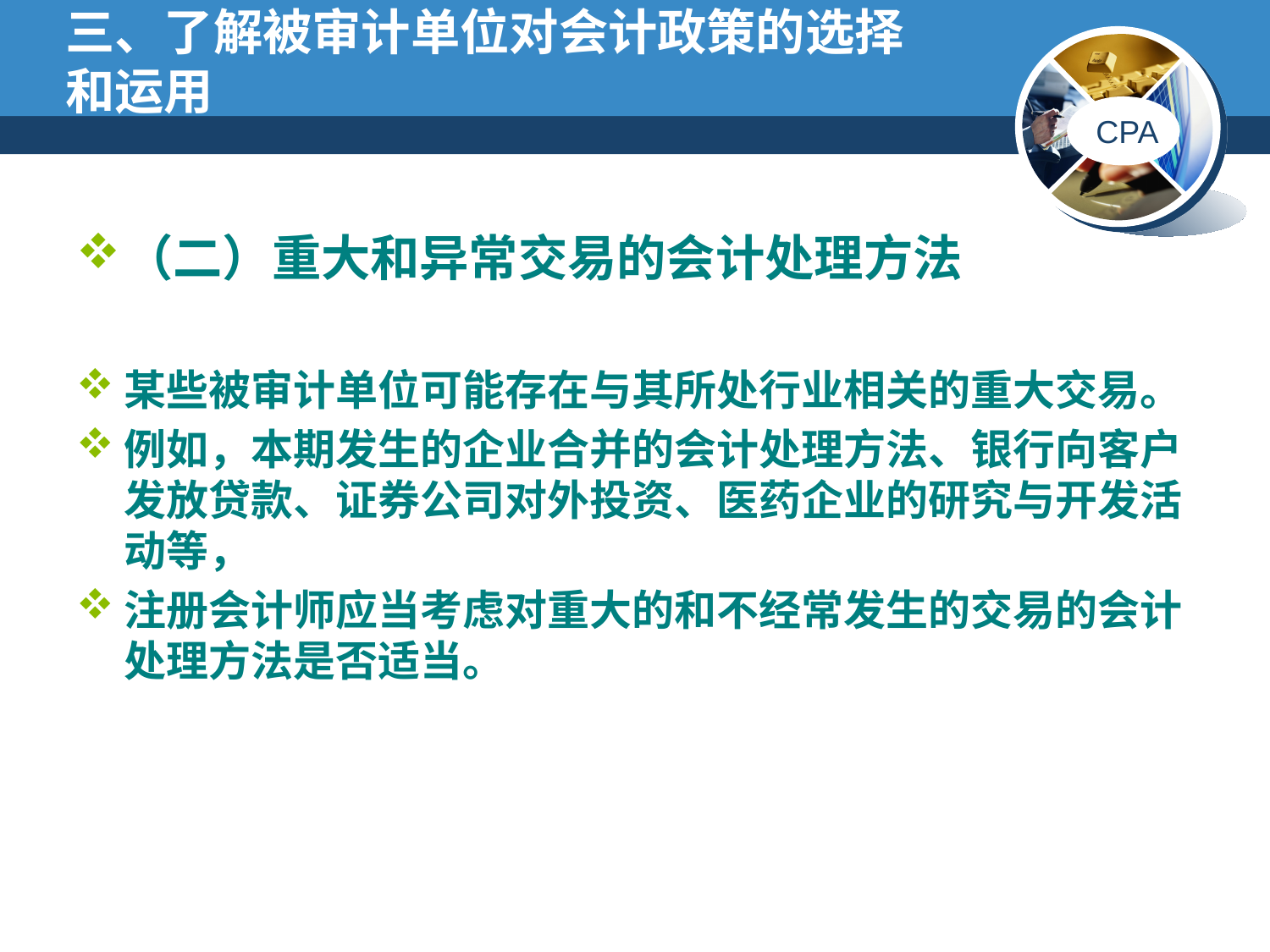

# 三、了解被审计单位对会计政策的选择和运用
（二）重大和异常交易的会计处理方法

某些被审计单位可能存在与其所处行业相关的重大交易。
例如，本期发生的企业合并的会计处理方法、银行向客户发放贷款、证券公司对外投资、医药企业的研究与开发活动等，
注册会计师应当考虑对重大的和不经常发生的交易的会计处理方法是否适当。